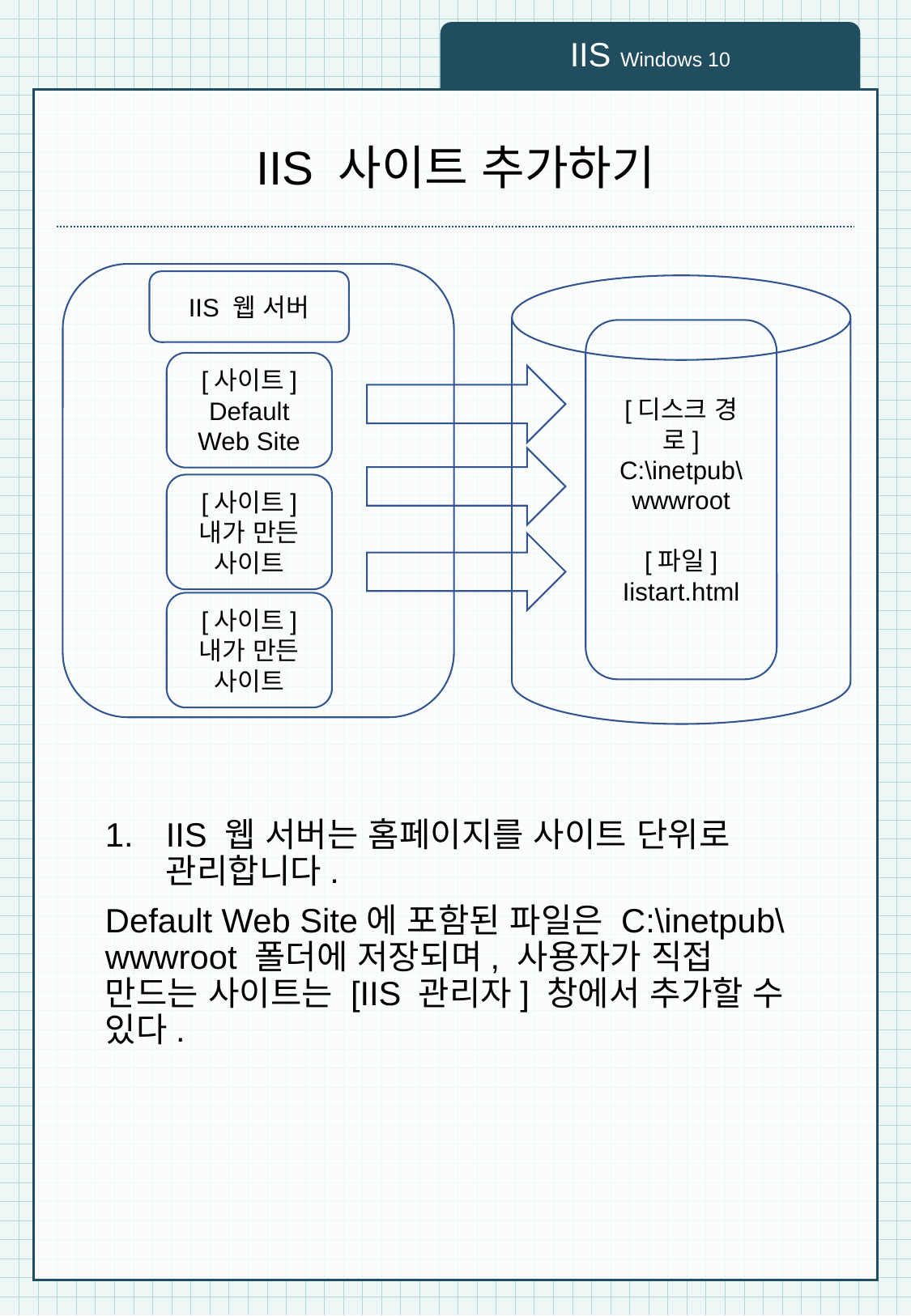

IIS Windows 10

# IIS 사이트 추가하기

IIS 웹 서버

[디스크 경로]
C:\inetpub\wwwroot

[파일]
Iistart.html
[사이트]
Default Web Site

[사이트]
내가 만든 사이트

[사이트]
내가 만든 사이트
IIS 웹 서버는 홈페이지를 사이트 단위로 관리합니다.
Default Web Site에 포함된 파일은 C:\inetpub\wwwroot 폴더에 저장되며, 사용자가 직접 만드는 사이트는 [IIS 관리자] 창에서 추가할 수 있다.